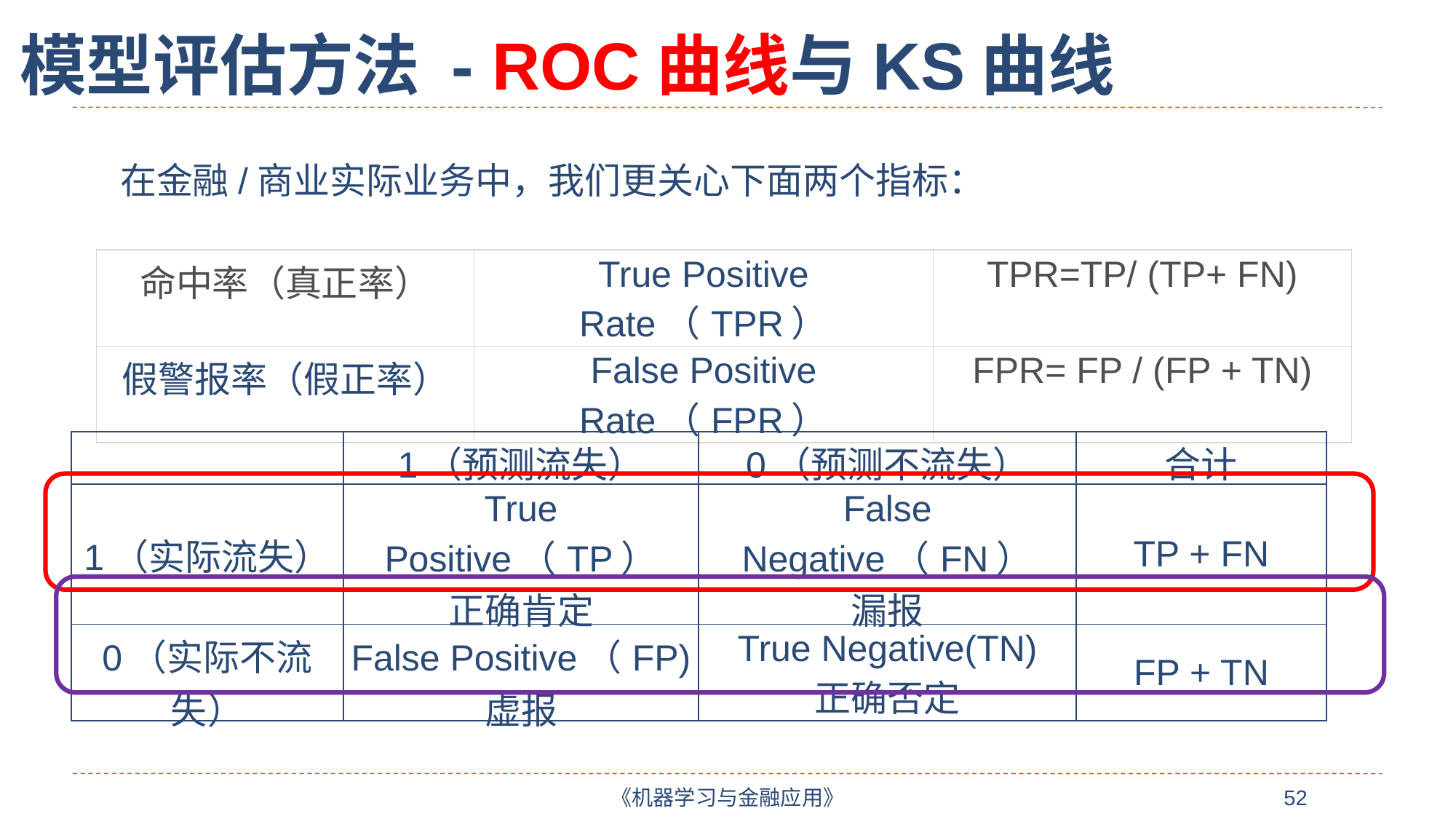

模型评估方法 - ROC曲线与KS曲线
在金融/商业实际业务中，我们更关心下面两个指标：
| 命中率（真正率） | True Positive Rate（TPR） | TPR=TP/ (TP+ FN) |
| --- | --- | --- |
| 假警报率（假正率） | False Positive Rate（FPR） | FPR= FP / (FP + TN) |
|  | 1（预测流失） | 0（预测不流失） | 合计 |
| --- | --- | --- | --- |
| 1（实际流失） | True Positive（TP） 正确肯定 | False Negative（FN） 漏报 | TP + FN |
| 0（实际不流失） | False Positive（FP) 虚报 | True Negative(TN) 正确否定 | FP + TN |